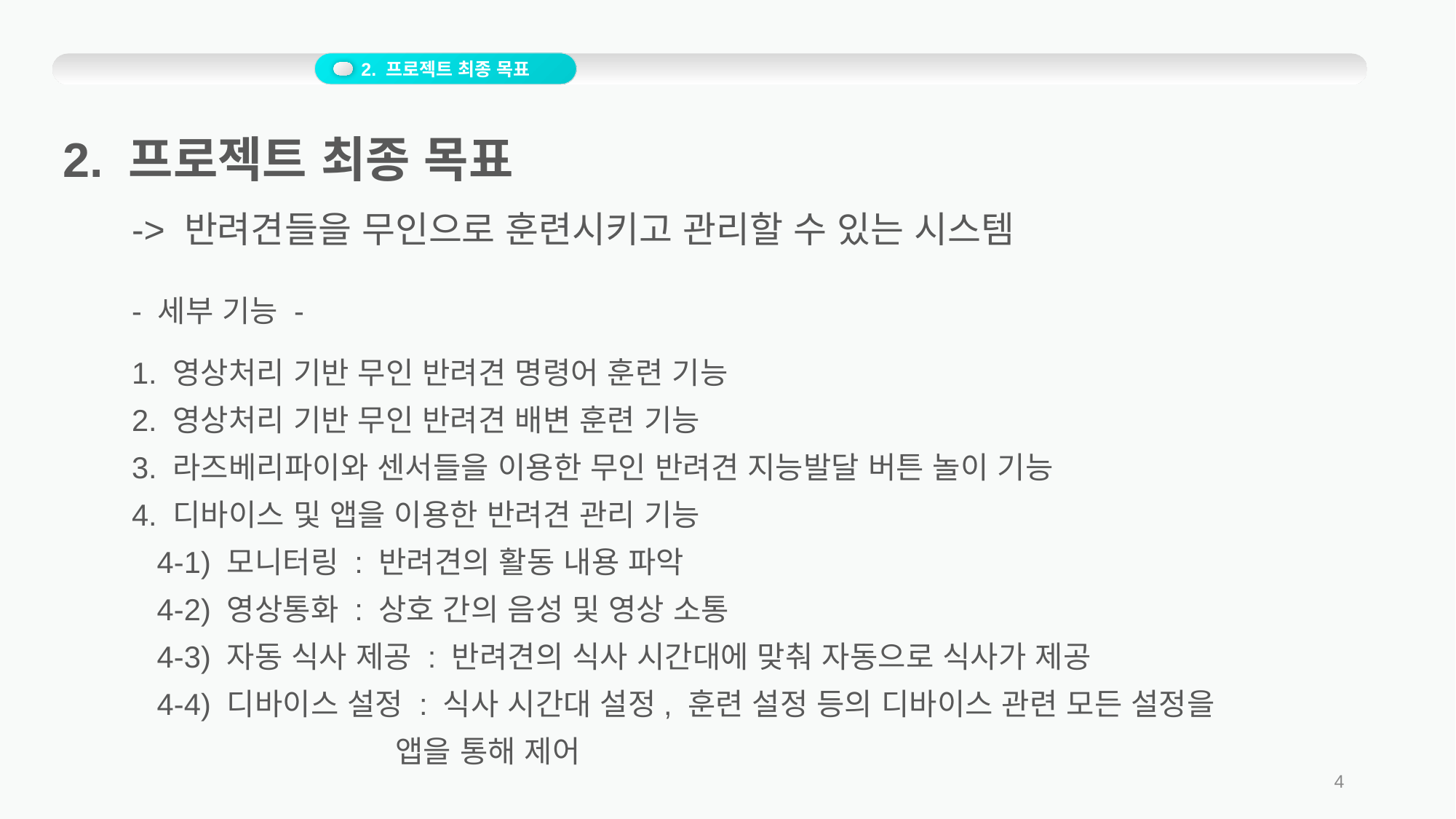

2. 프로젝트 최종 목표

2. 프로젝트 최종 목표
-> 반려견들을 무인으로 훈련시키고 관리할 수 있는 시스템
- 세부 기능 -

1. 영상처리 기반 무인 반려견 명령어 훈련 기능

2. 영상처리 기반 무인 반려견 배변 훈련 기능

3. 라즈베리파이와 센서들을 이용한 무인 반려견 지능발달 버튼 놀이 기능

4. 디바이스 및 앱을 이용한 반려견 관리 기능

   4-1) 모니터링 : 반려견의 활동 내용 파악

   4-2) 영상통화 : 상호 간의 음성 및 영상 소통

   4-3) 자동 식사 제공 : 반려견의 식사 시간대에 맞춰 자동으로 식사가 제공

   4-4) 디바이스 설정 : 식사 시간대 설정, 훈련 설정 등의 디바이스 관련 모든 설정을

                              앱을 통해 제어
4